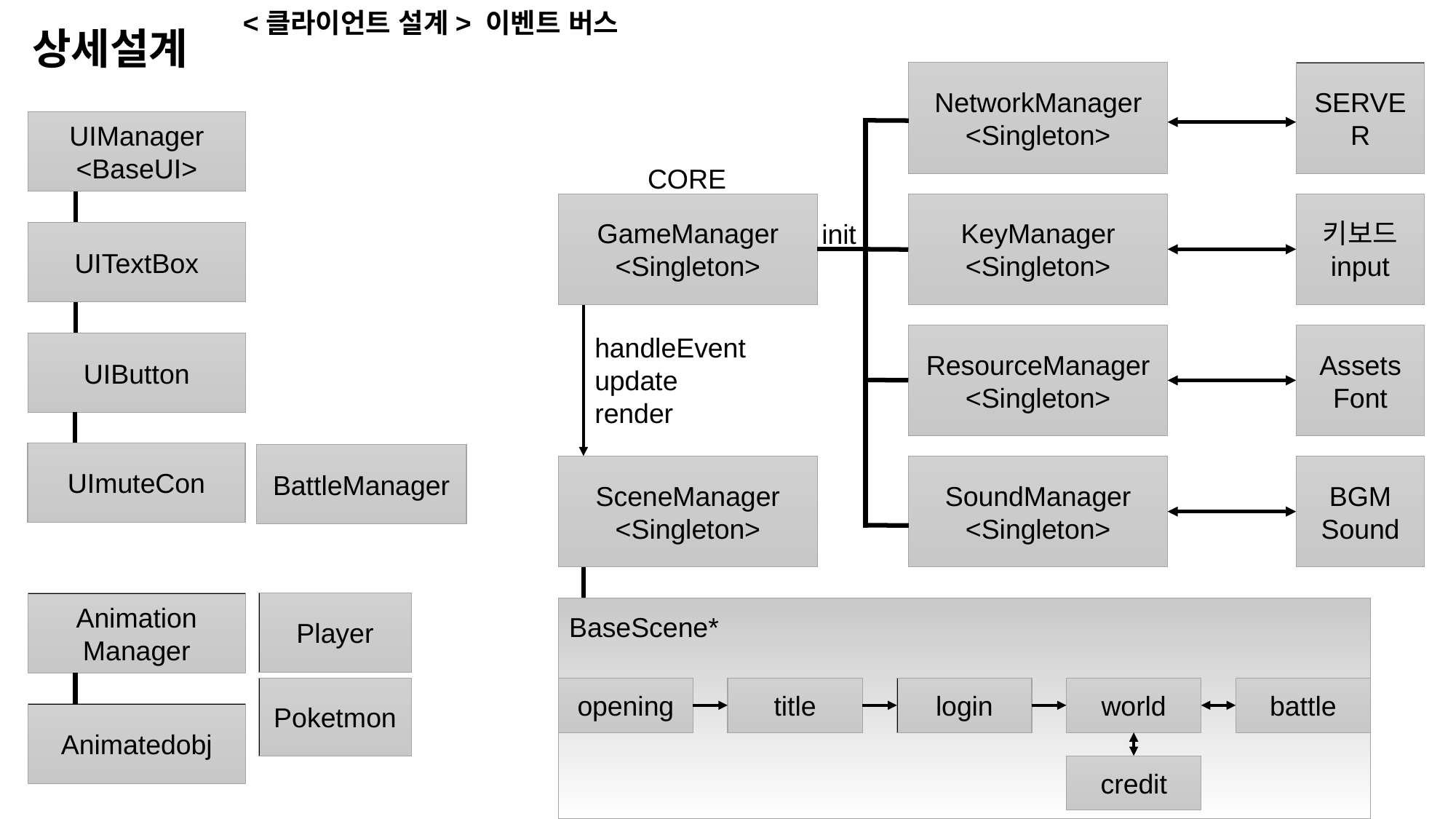

<클라이언트 설계> 이벤트 버스
상세설계
NetworkManager
<Singleton>
SERVER
UIManager
<BaseUI>
CORE
GameManager
<Singleton>
KeyManager
<Singleton>
키보드
input
init
UITextBox
handleEvent
update
render
ResourceManager
<Singleton>
Assets
Font
UIButton
UImuteCon
BattleManager
SceneManager
<Singleton>
SoundManager
<Singleton>
BGM
Sound
Player
Animation
Manager
BaseScene*

Poketmon
world
battle
title
login
opening
Animatedobj
credit